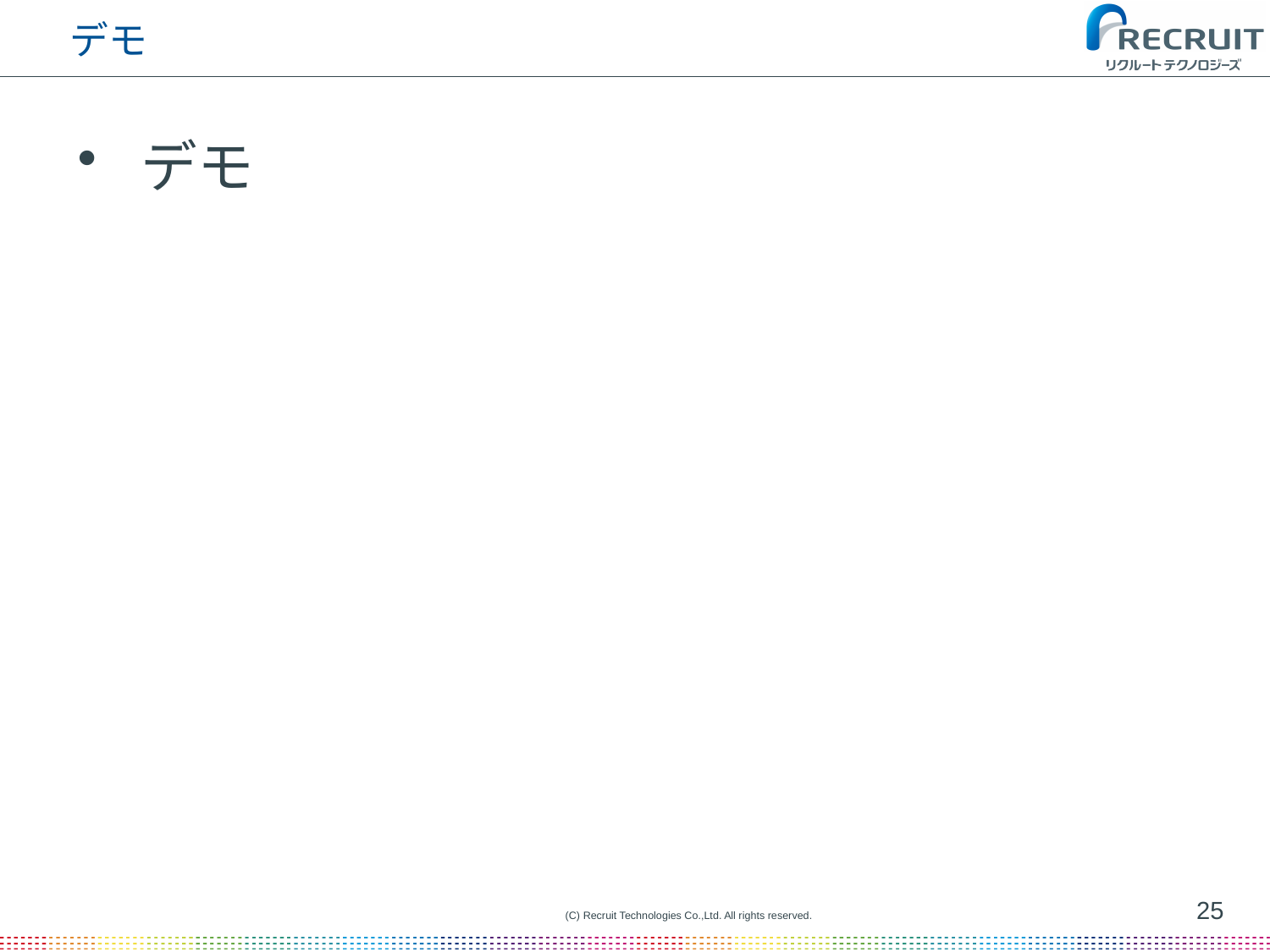

# デモ
デモ
25
(C) Recruit Technologies Co.,Ltd. All rights reserved.